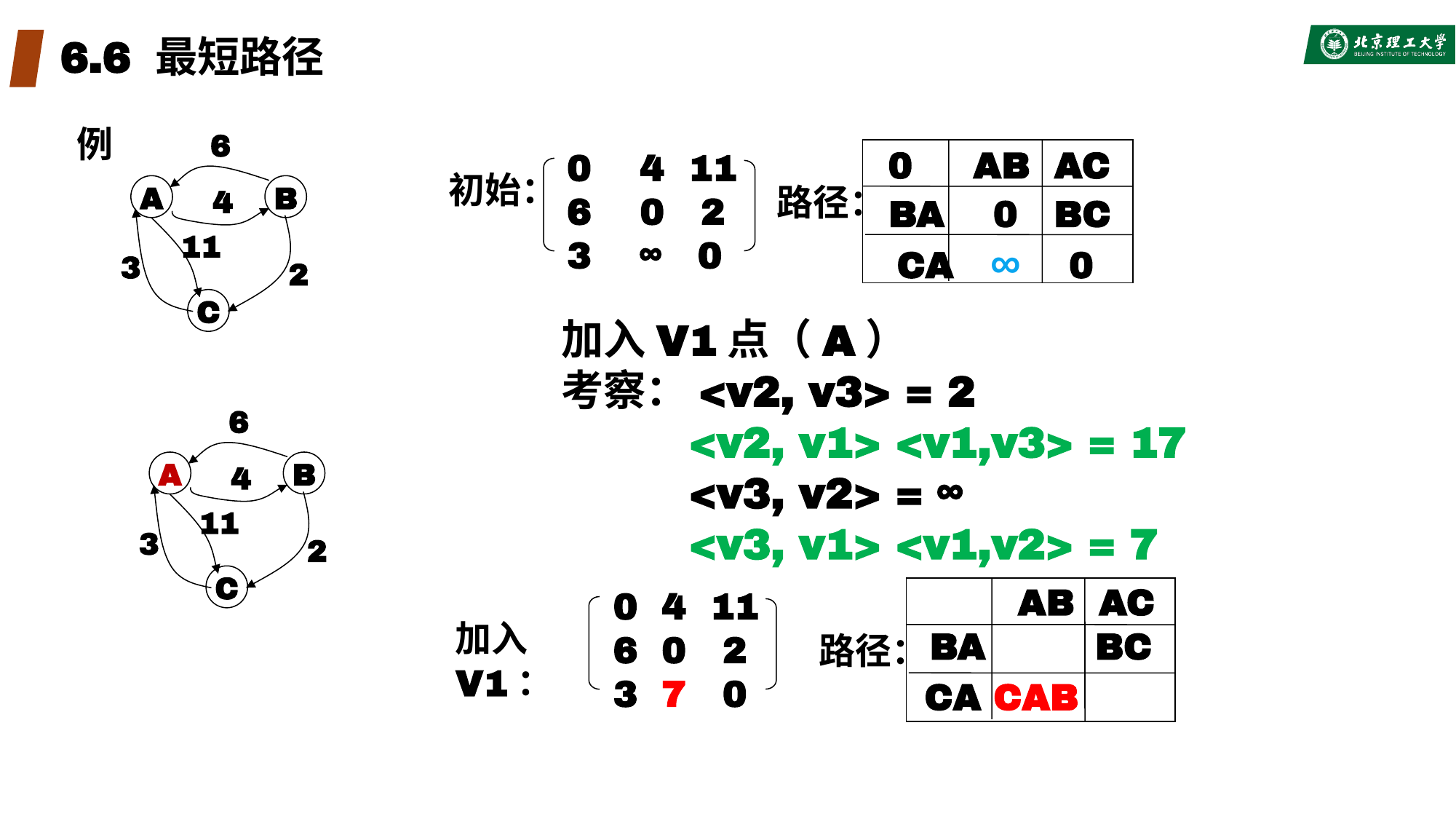

# 6.6 最短路径
例
6

A
B
4

11
3
2
C
0     AB  AC

BA    0   BC
CA   ∞    0
路径：
0    4  11
6    0   2
3    ∞   0

初始：
加入V1点（A）
考察：<v2, v3> = 2
         <v2, v1> <v1,v3> = 17
         <v3, v2> = ∞
         <v3, v1> <v1,v2> = 7

6

A
B
4

11
3
2
C
AB  AC

BA         BC
CA CAB
路径：
0  4  11
6  0   2
3  7   0

加入V1：